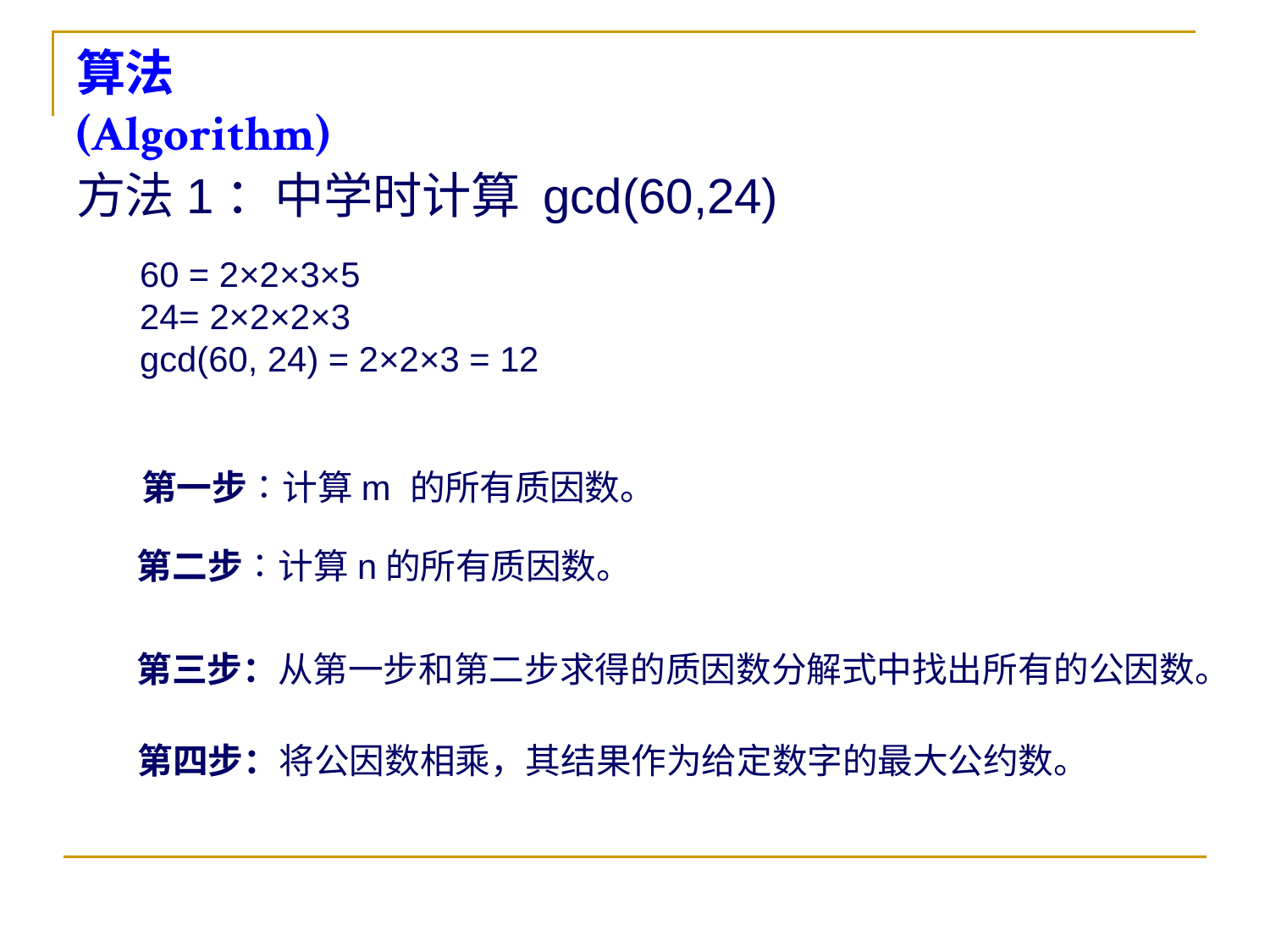

# 算法(Algorithm)
方法1：中学时计算 gcd(60,24)
60 = 2×2×3×5
24= 2×2×2×3
gcd(60, 24) = 2×2×3 = 12
第一步∶计算m 的所有质因数。
第二步∶计算n的所有质因数。

第三步：从第一步和第二步求得的质因数分解式中找出所有的公因数。
第四步：将公因数相乘，其结果作为给定数字的最大公约数。